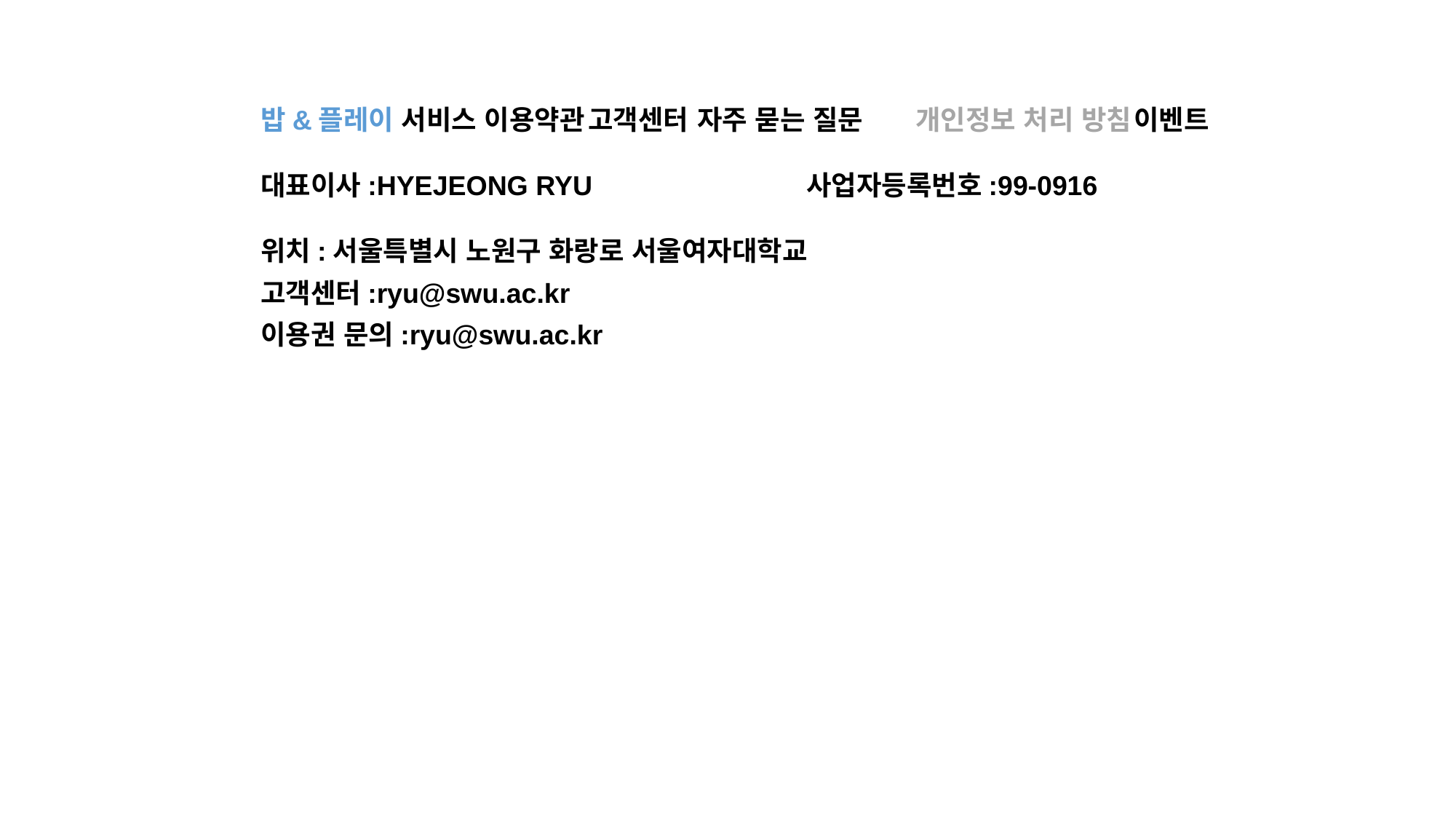

밥&플레이 서비스 이용약관	고객센터	자주 묻는 질문	개인정보 처리 방침	이벤트

대표이사:HYEJEONG RYU		사업자등록번호:99-0916

위치:서울특별시 노원구 화랑로 서울여자대학교

고객센터:ryu@swu.ac.kr

이용권 문의:ryu@swu.ac.kr